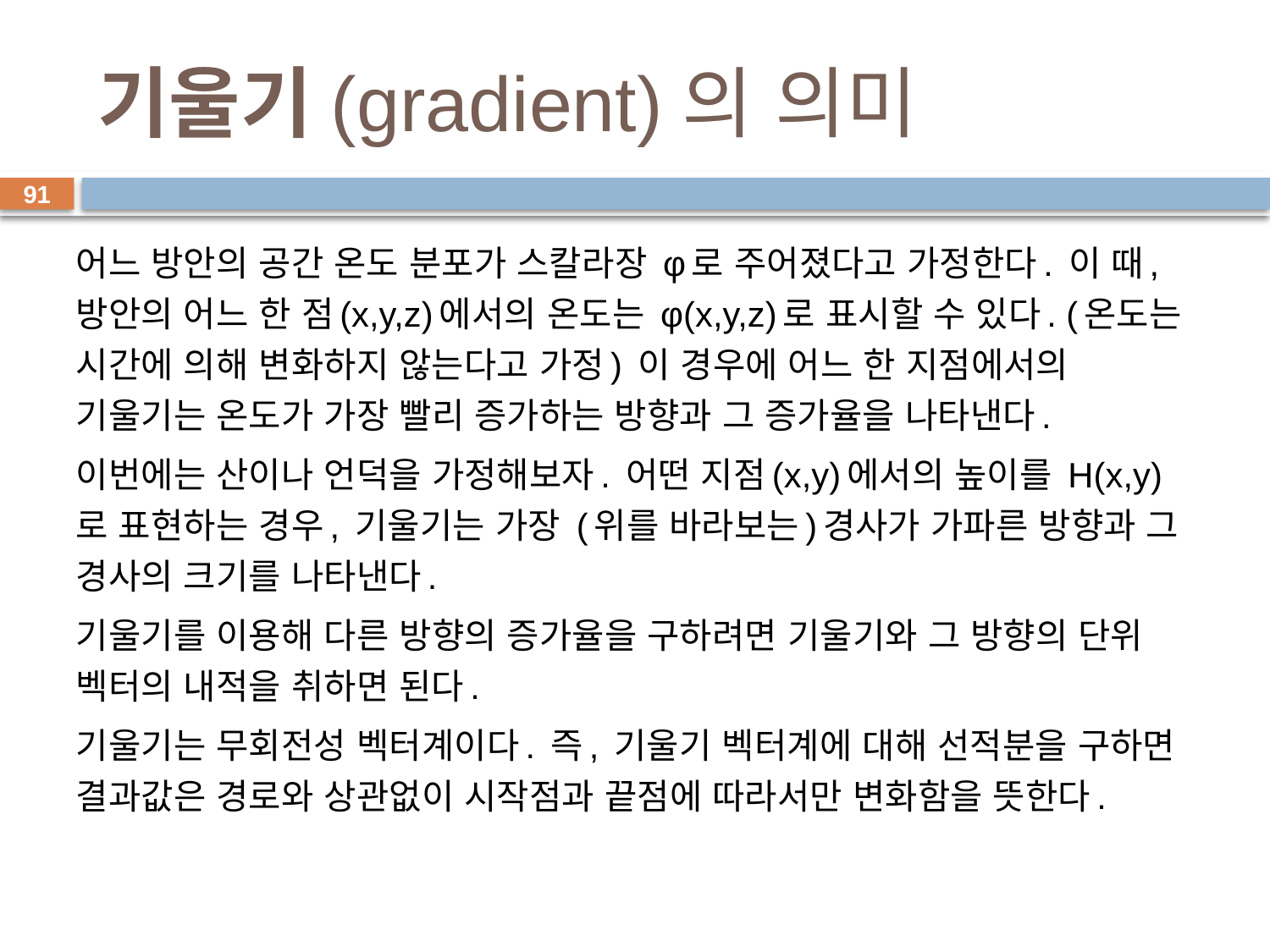

# 기울기(gradient)의 의미
91
어느 방안의 공간 온도 분포가 스칼라장 φ로 주어졌다고 가정한다. 이 때, 방안의 어느 한 점(x,y,z)에서의 온도는 φ(x,y,z)로 표시할 수 있다. (온도는 시간에 의해 변화하지 않는다고 가정) 이 경우에 어느 한 지점에서의 기울기는 온도가 가장 빨리 증가하는 방향과 그 증가율을 나타낸다.
이번에는 산이나 언덕을 가정해보자. 어떤 지점(x,y)에서의 높이를 H(x,y)로 표현하는 경우, 기울기는 가장 (위를 바라보는)경사가 가파른 방향과 그 경사의 크기를 나타낸다.
기울기를 이용해 다른 방향의 증가율을 구하려면 기울기와 그 방향의 단위 벡터의 내적을 취하면 된다.
기울기는 무회전성 벡터계이다. 즉, 기울기 벡터계에 대해 선적분을 구하면 결과값은 경로와 상관없이 시작점과 끝점에 따라서만 변화함을 뜻한다.